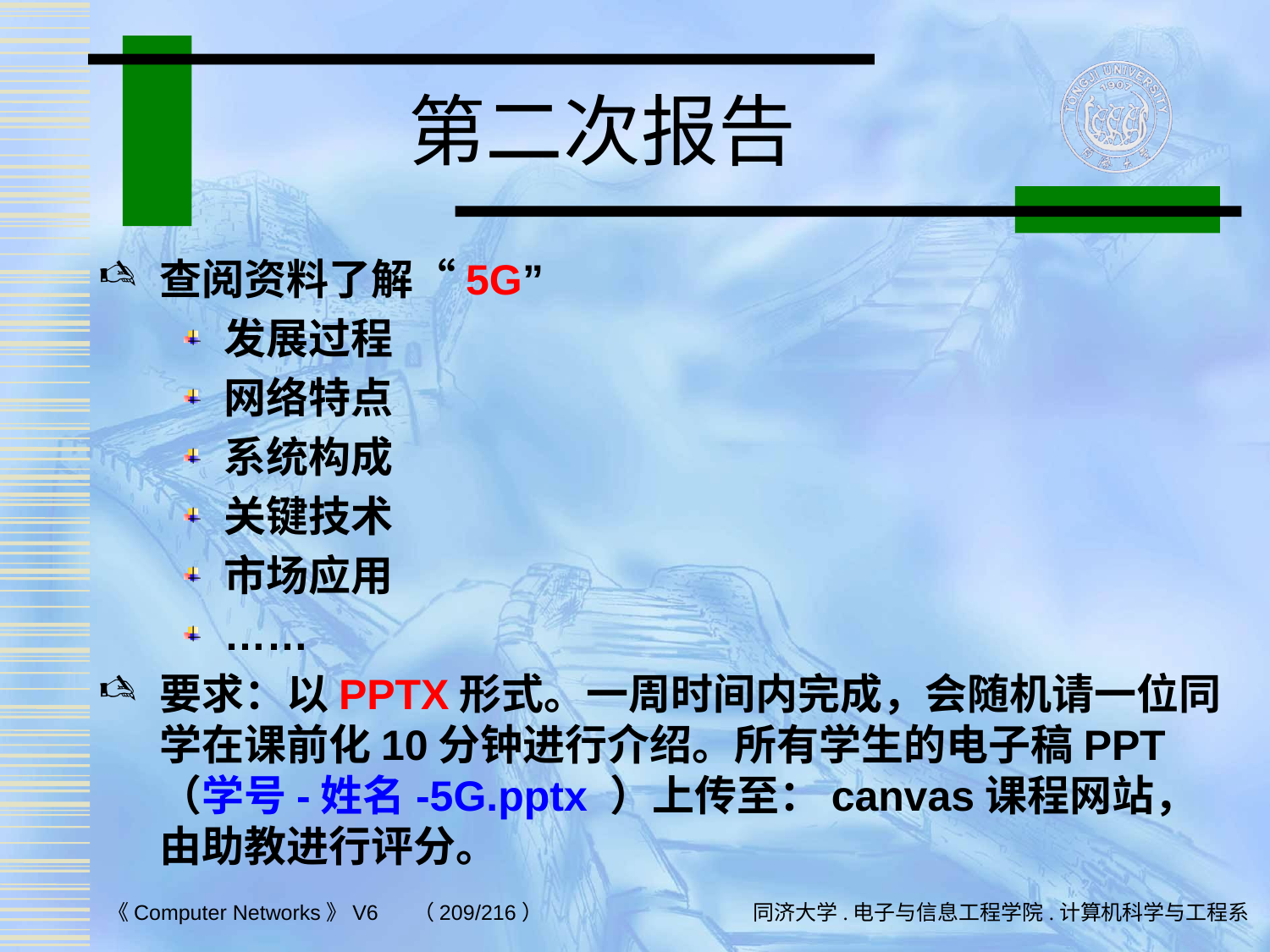

# 第二次报告
查阅资料了解“5G”
发展过程
网络特点
系统构成
关键技术
市场应用
……
要求：以PPTX形式。一周时间内完成，会随机请一位同学在课前化10分钟进行介绍。所有学生的电子稿PPT（学号-姓名-5G.pptx ）上传至：canvas课程网站，由助教进行评分。